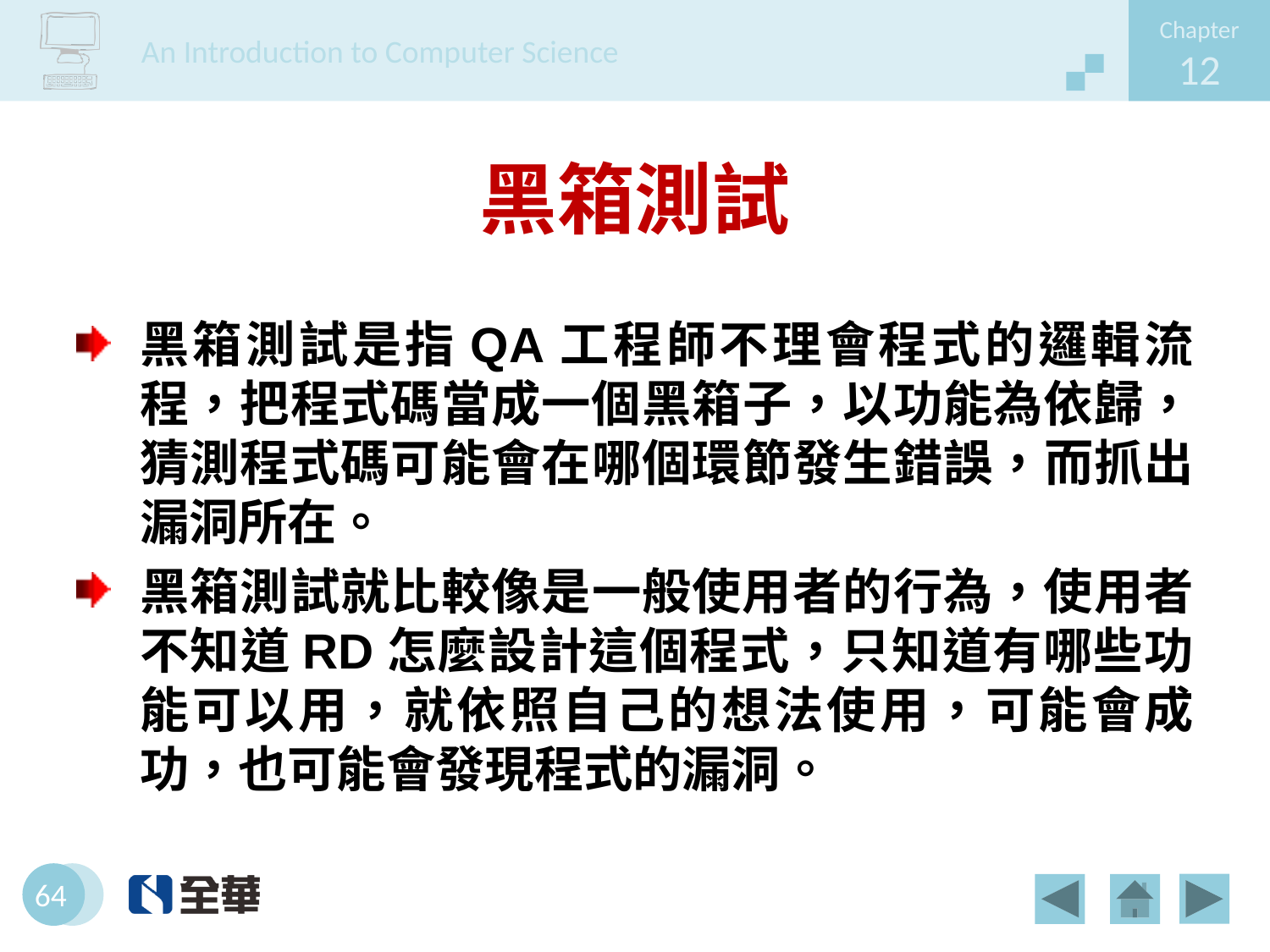

# 黑箱測試
黑箱測試是指QA工程師不理會程式的邏輯流程，把程式碼當成一個黑箱子，以功能為依歸，猜測程式碼可能會在哪個環節發生錯誤，而抓出漏洞所在。
黑箱測試就比較像是一般使用者的行為，使用者不知道RD怎麼設計這個程式，只知道有哪些功能可以用，就依照自己的想法使用，可能會成功，也可能會發現程式的漏洞。